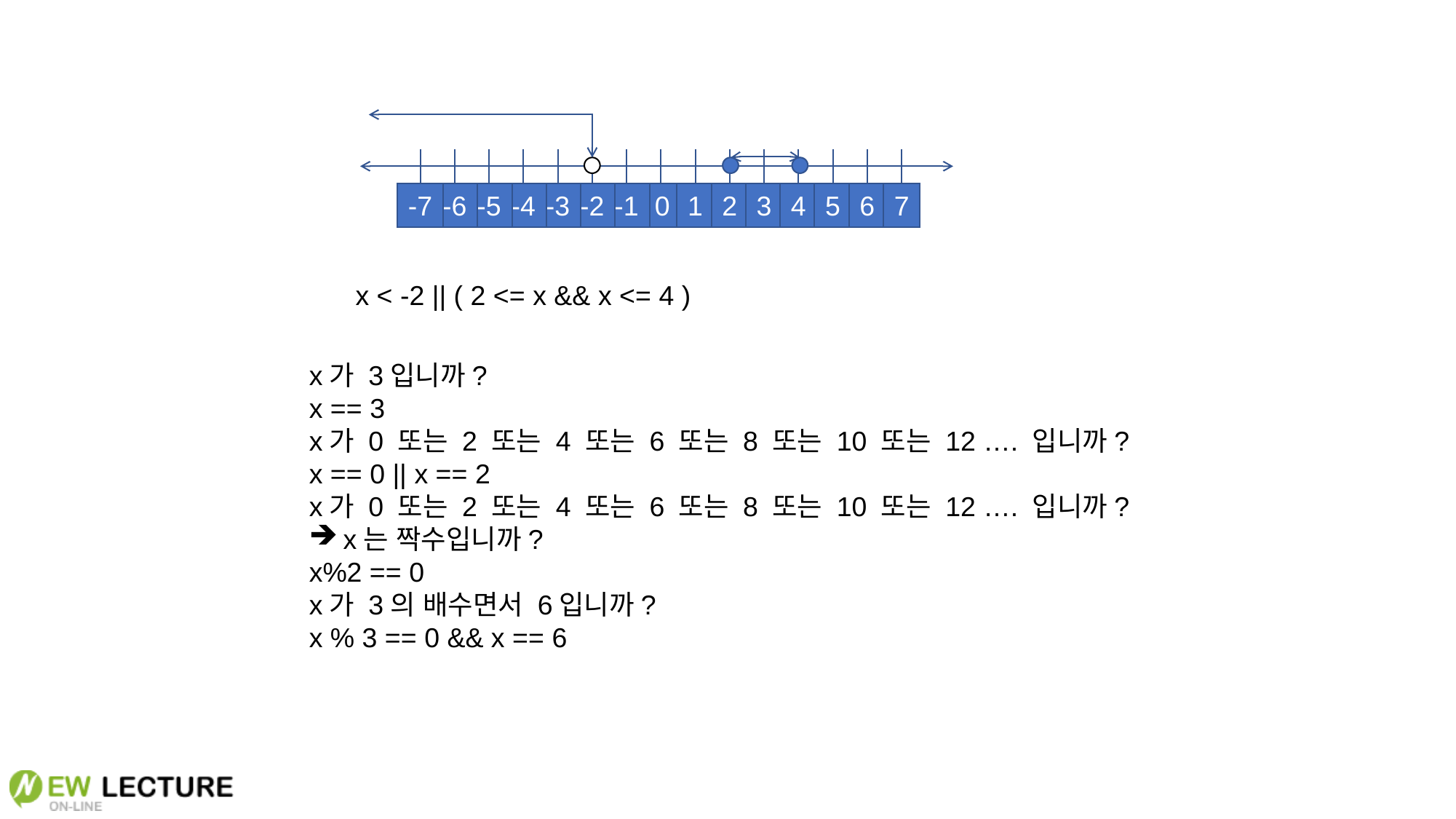

-7
-6
-5
-4
-3
-2
-1
0
1
2
3
4
5
6
7
x < -2 || ( 2 <= x && x <= 4 )
x가 3입니까?
x == 3
x가 0 또는 2 또는 4 또는 6 또는 8 또는 10 또는 12 …. 입니까?
x == 0 || x == 2
x가 0 또는 2 또는 4 또는 6 또는 8 또는 10 또는 12 …. 입니까?
x는 짝수입니까?
x%2 == 0
x가 3의 배수면서 6입니까?
x % 3 == 0 && x == 6